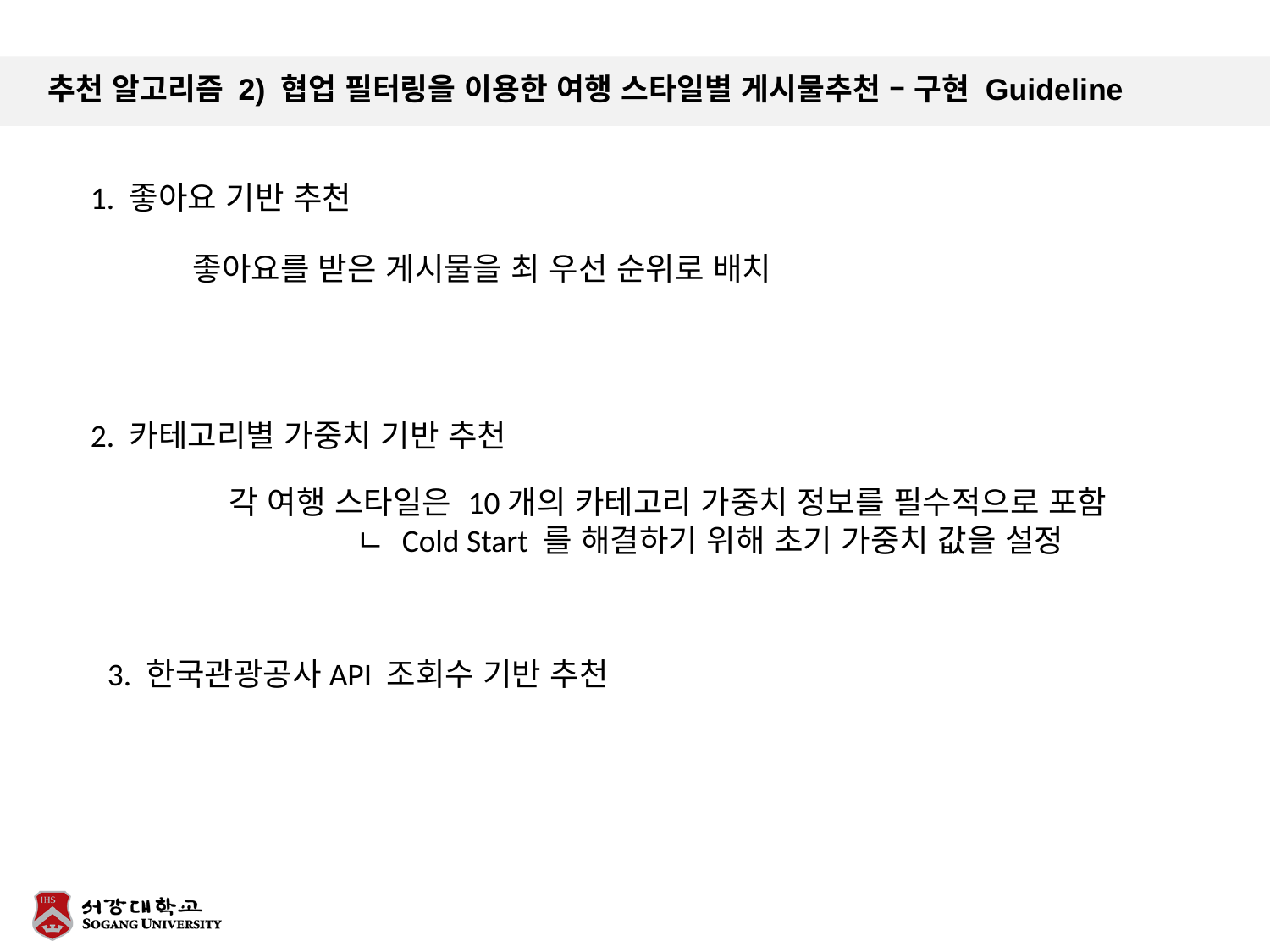

# 추천 알고리즘 2) 협업 필터링을 이용한 여행 스타일별 게시물추천 – 구현 Guideline
1. 좋아요 기반 추천
좋아요를 받은 게시물을 최 우선 순위로 배치
2. 카테고리별 가중치 기반 추천
각 여행 스타일은 10개의 카테고리 가중치 정보를 필수적으로 포함
	ㄴ Cold Start 를 해결하기 위해 초기 가중치 값을 설정

3. 한국관광공사API 조회수 기반 추천